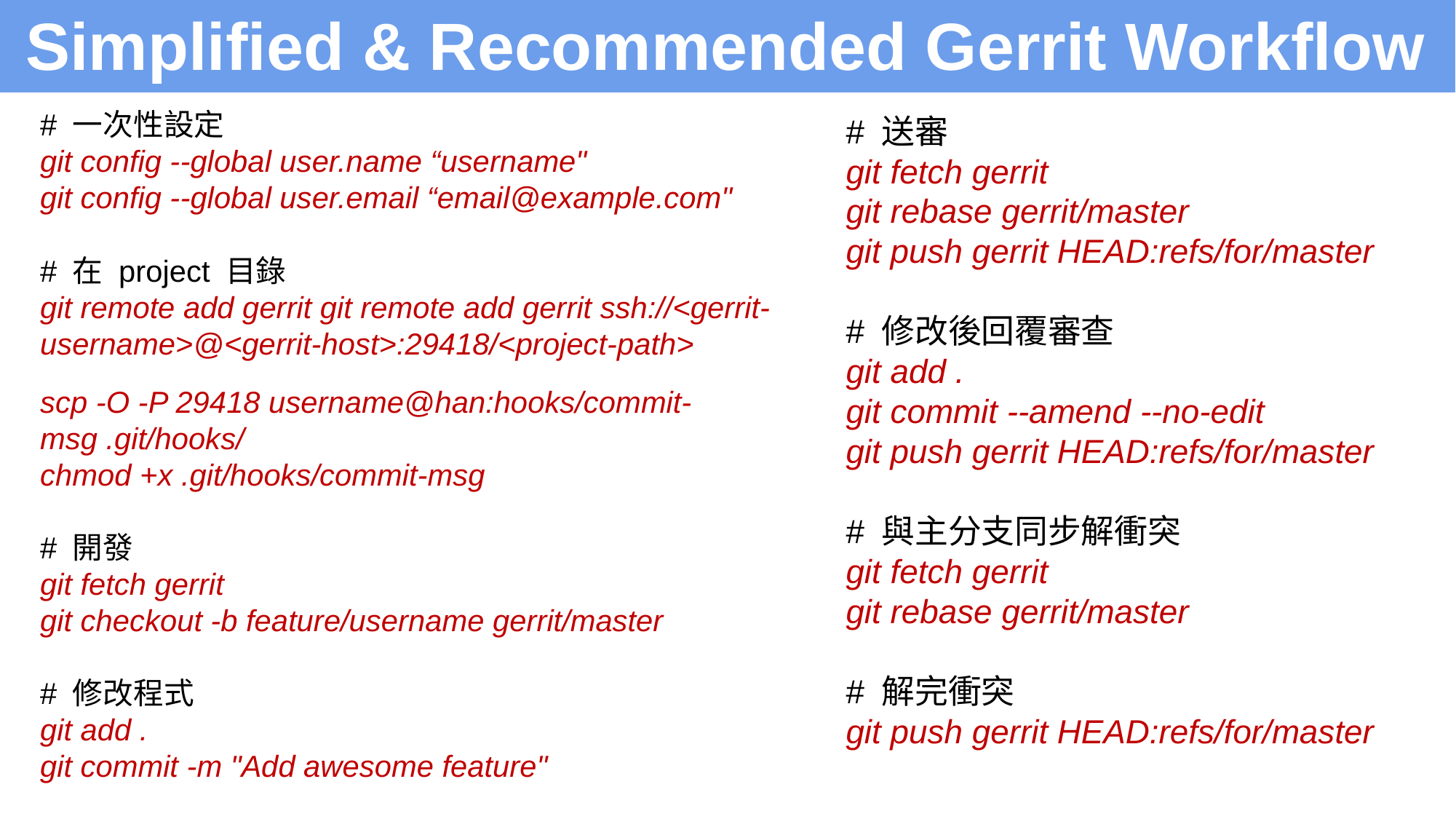

Simplified & Recommended Gerrit Workflow
# 一次性設定
git config --global user.name “username"
git config --global user.email “email@example.com"
# 在 project 目錄
git remote add gerrit git remote add gerrit ssh://<gerrit-username>@<gerrit-host>:29418/<project-path>

scp -O -P 29418 username@han:hooks/commit-msg .git/hooks/
chmod +x .git/hooks/commit-msg

# 開發
git fetch gerrit
git checkout -b feature/username gerrit/master

# 修改程式
git add .
git commit -m "Add awesome feature"
# 送審
git fetch gerrit
git rebase gerrit/master
git push gerrit HEAD:refs/for/master

# 修改後回覆審查
git add .
git commit --amend --no-edit
git push gerrit HEAD:refs/for/master
# 與主分支同步解衝突
git fetch gerrit
git rebase gerrit/master

# 解完衝突
git push gerrit HEAD:refs/for/master